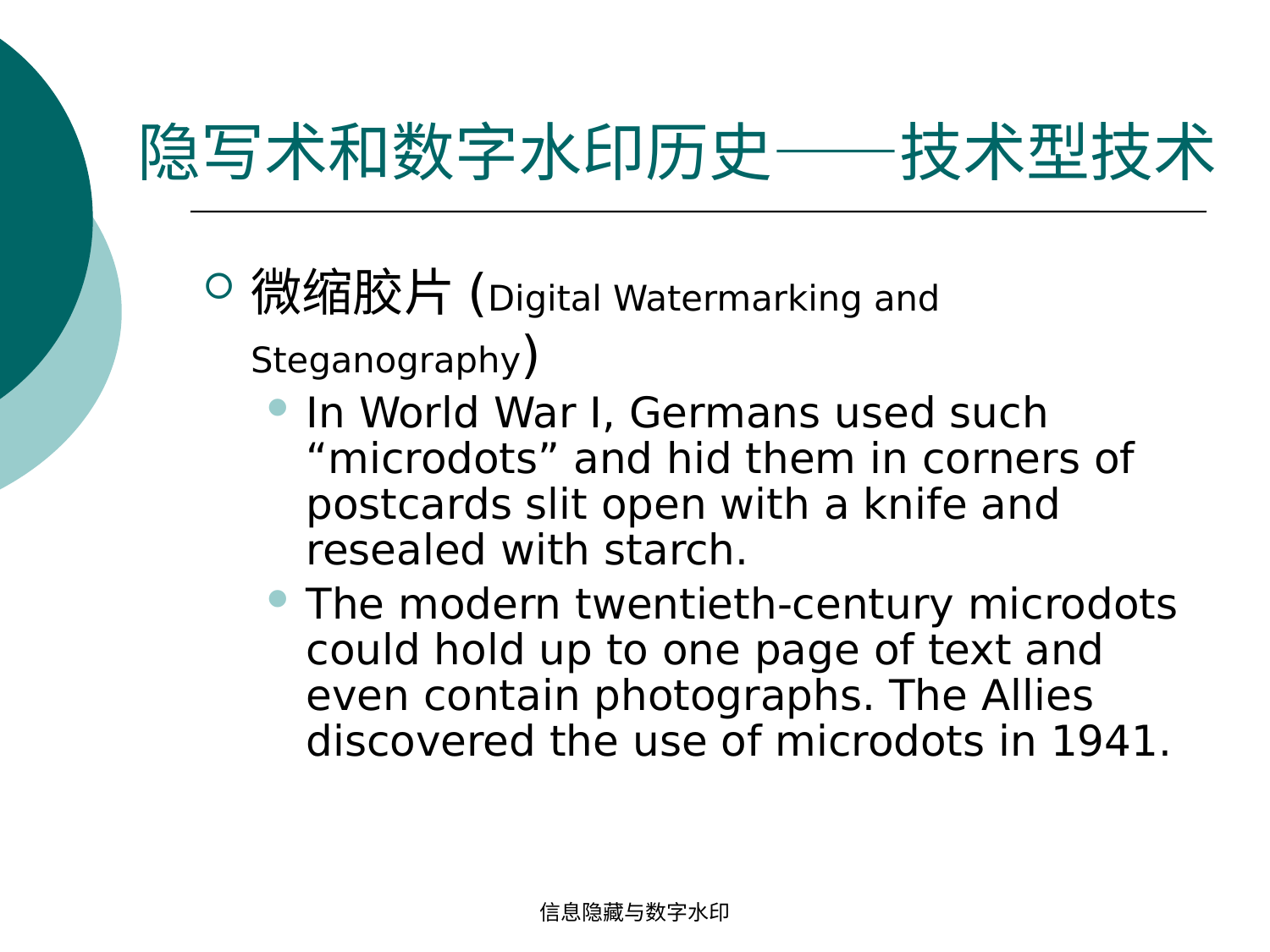

隐写术和数字水印历史——技术型技术
微缩胶片(Digital Watermarking and Steganography)
In World War I, Germans used such “microdots” and hid them in corners of postcards slit open with a knife and resealed with starch.
The modern twentieth-century microdots could hold up to one page of text and even contain photographs. The Allies discovered the use of microdots in 1941.

信息隐藏与数字水印
33